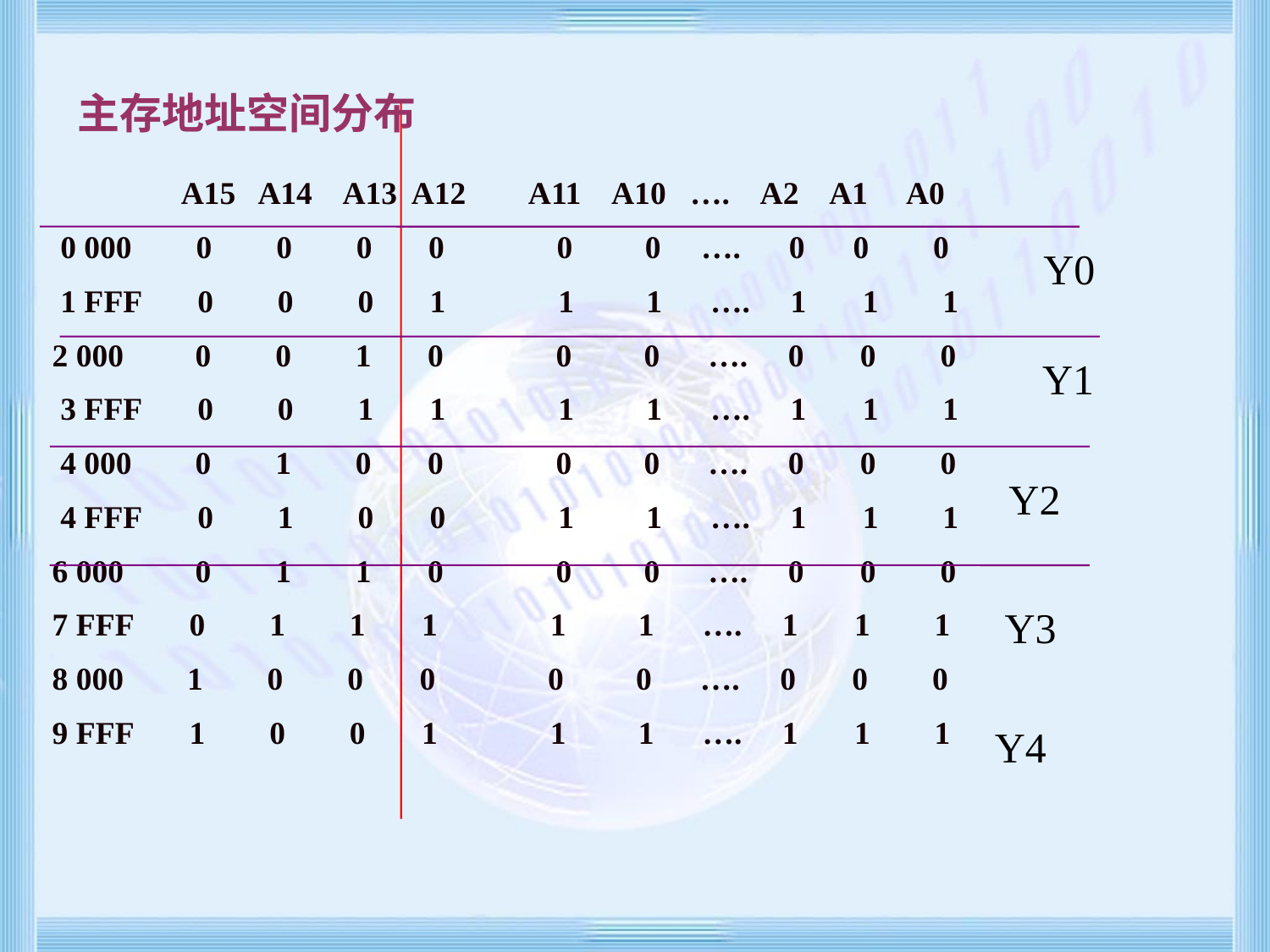

主存地址空间分布

                A15   A14    A13  A12        A11    A10   ….    A2    A1     A0
 0 000        0        0        0       0              0         0     ….      0      0        0
 1 FFF       0        0        0       1              1         1      ….     1       1        1
2 000	  0        0        1       0              0         0      ….     0       0        0
 3 FFF       0        0        1       1              1         1      ….     1       1        1
 4 000	  0        1        0       0              0         0      ….     0       0        0
 4 FFF       0        1        0       0              1         1      ….     1       1        1
6 000	  0        1        1       0              0         0      ….     0       0        0
7 FFF       0        1        1       1              1         1      ….     1       1        1
8 000	 1        0        0       0              0         0      ….     0       0        0
9 FFF       1        0        0       1              1         1      ….     1       1        1

  Y0

Y1

Y2

Y3
Y4